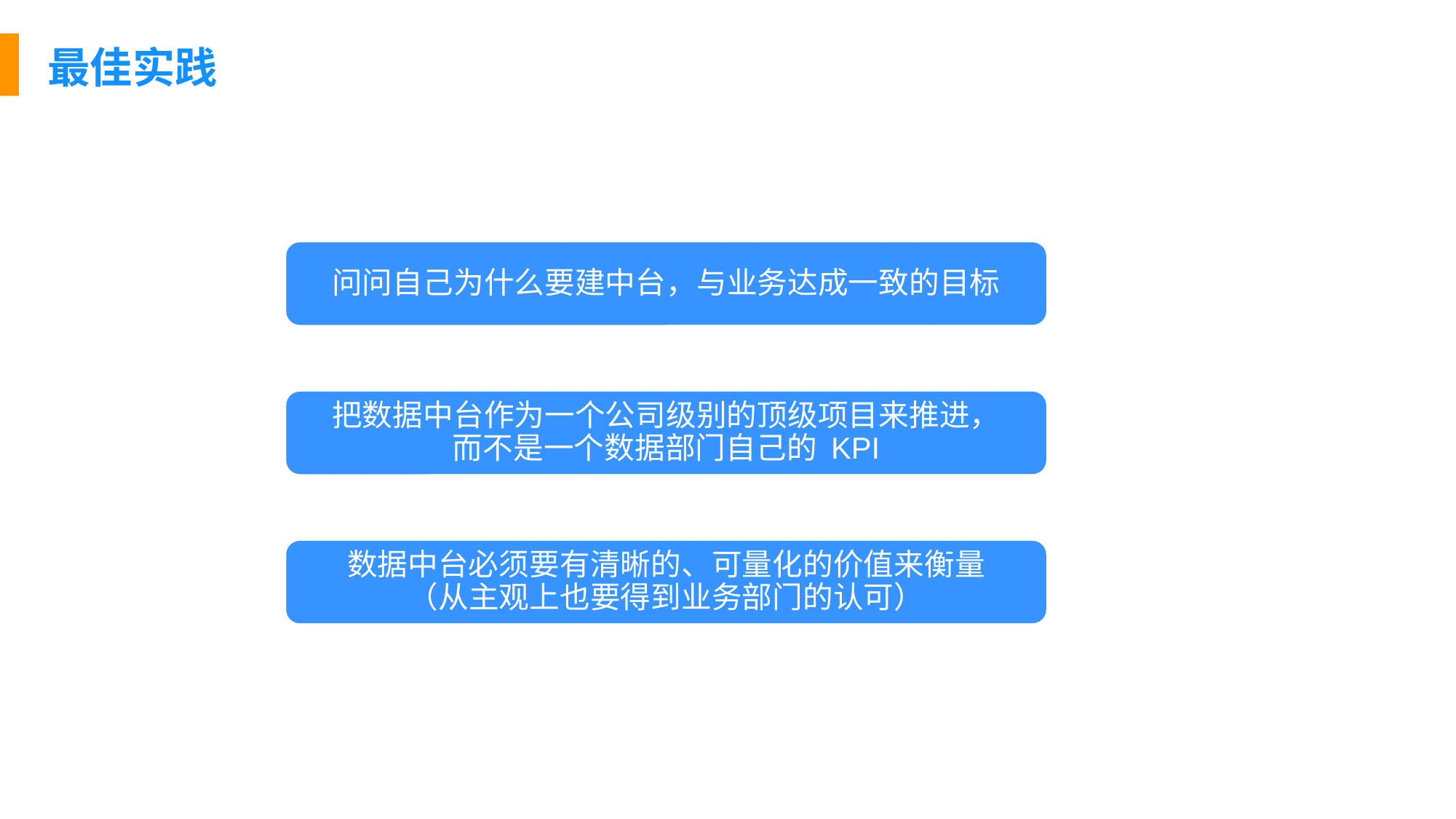

最佳实践
问问自己为什么要建中台，与业务达成一致的目标
把数据中台作为一个公司级别的顶级项目来推进，而不是一个数据部门自己的 KPI
数据中台必须要有清晰的、可量化的价值来衡量（从主观上也要得到业务部门的认可）